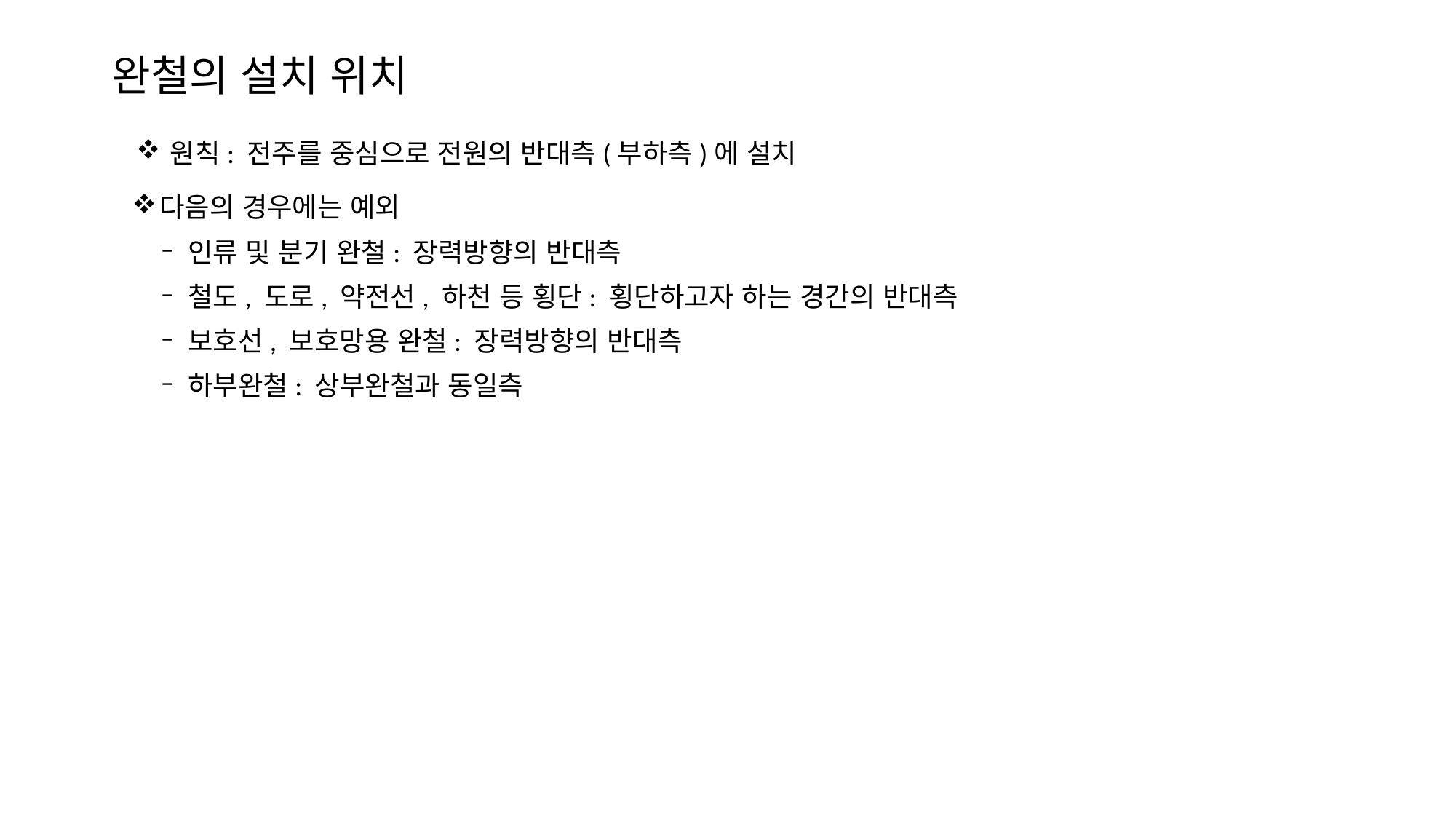

# 완철의 설치 위치
원칙: 전주를 중심으로 전원의 반대측(부하측)에 설치
다음의 경우에는 예외
인류 및 분기 완철: 장력방향의 반대측
철도, 도로, 약전선, 하천 등 횡단: 횡단하고자 하는 경간의 반대측
보호선, 보호망용 완철: 장력방향의 반대측
하부완철: 상부완철과 동일측